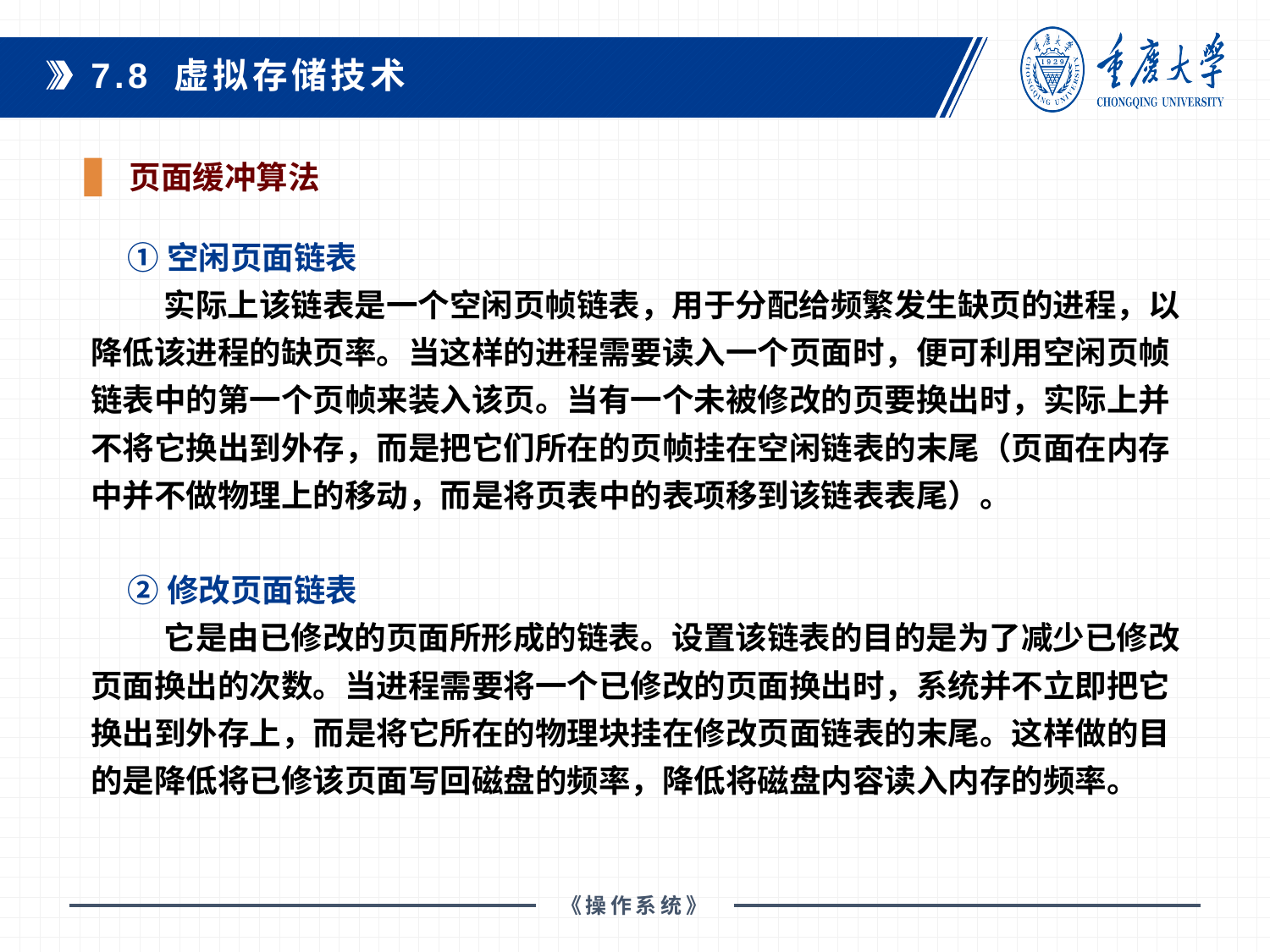

7.8 虚拟存储技术

 页面缓冲算法

①空闲页面链表
    实际上该链表是一个空闲页帧链表，用于分配给频繁发生缺页的进程，以降低该进程的缺页率。当这样的进程需要读入一个页面时，便可利用空闲页帧链表中的第一个页帧来装入该页。当有一个未被修改的页要换出时，实际上并不将它换出到外存，而是把它们所在的页帧挂在空闲链表的末尾（页面在内存中并不做物理上的移动，而是将页表中的表项移到该链表表尾）。

②修改页面链表
    它是由已修改的页面所形成的链表。设置该链表的目的是为了减少已修改页面换出的次数。当进程需要将一个已修改的页面换出时，系统并不立即把它换出到外存上，而是将它所在的物理块挂在修改页面链表的末尾。这样做的目的是降低将已修该页面写回磁盘的频率，降低将磁盘内容读入内存的频率。